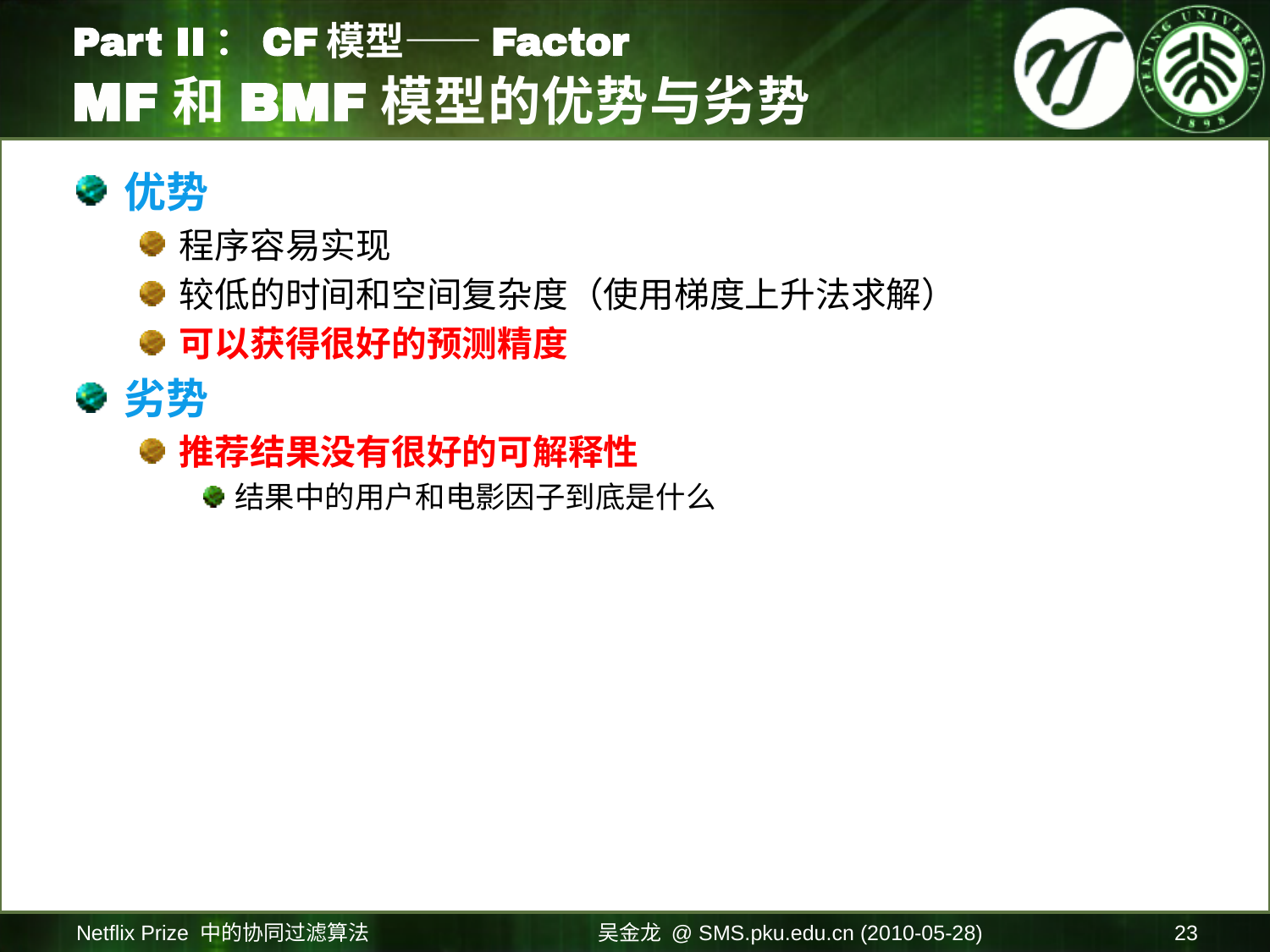

Part II：CF模型——Factor
# MF和BMF模型的优势与劣势
优势
程序容易实现
较低的时间和空间复杂度（使用梯度上升法求解）
可以获得很好的预测精度
劣势
推荐结果没有很好的可解释性
结果中的用户和电影因子到底是什么

Netflix Prize 中的协同过滤算法
吴金龙 @ SMS.pku.edu.cn (2010-05-28)
23